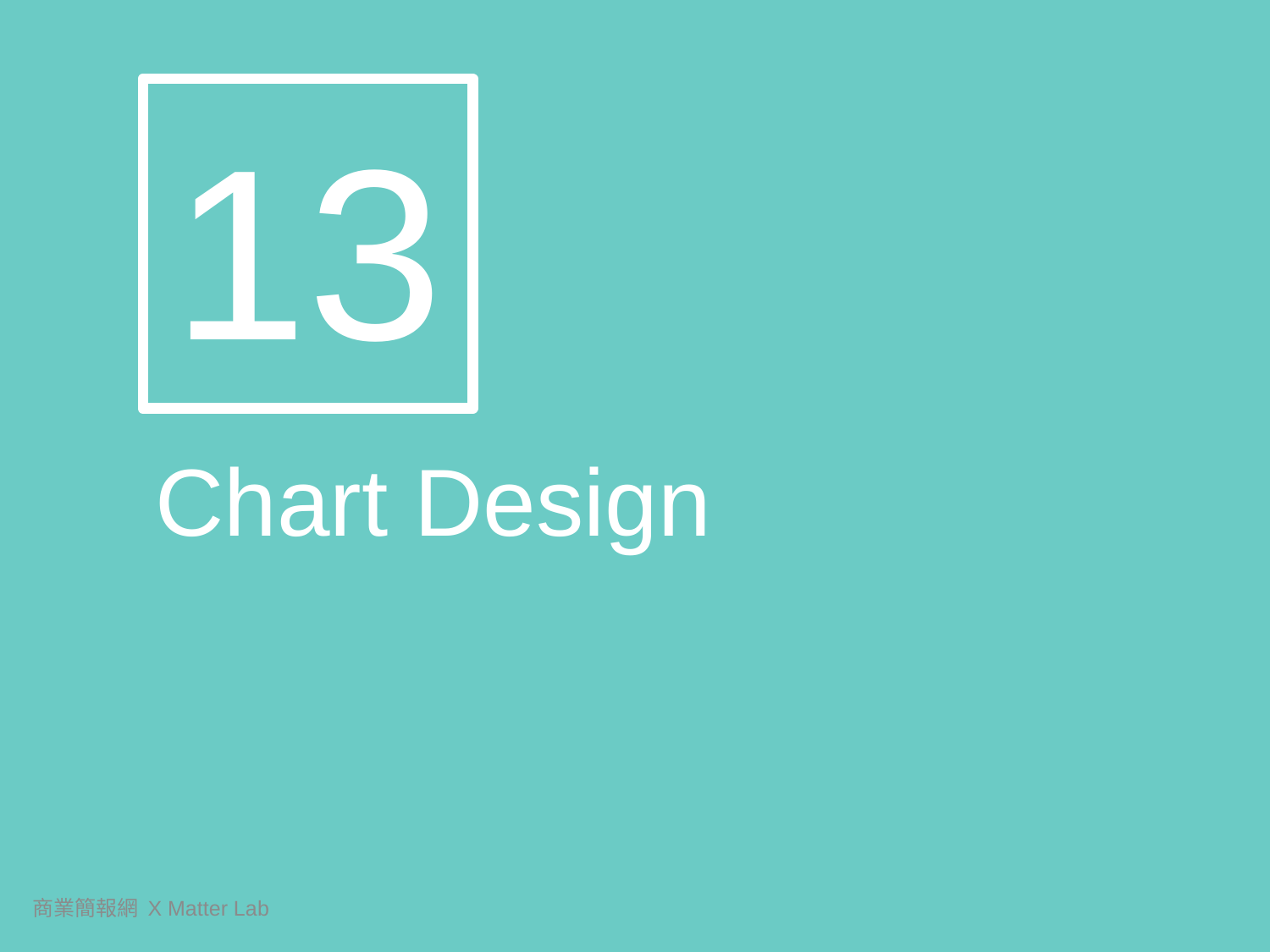

13
Chart Design
商業簡報網 X Matter Lab
246